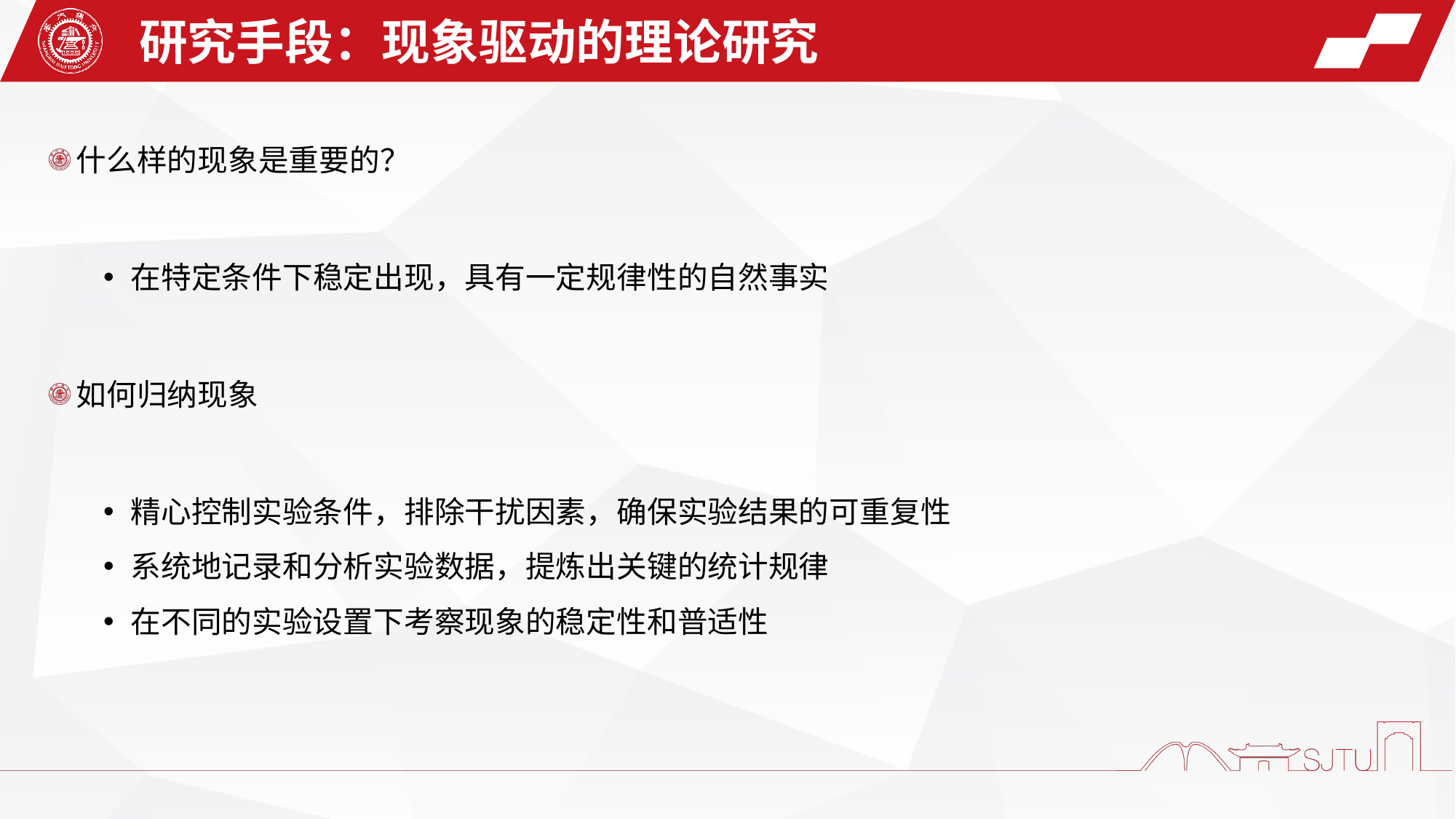

研究手段：现象驱动的理论研究
什么样的现象是重要的？

在特定条件下稳定出现，具有一定规律性的自然事实

如何归纳现象

精心控制实验条件，排除干扰因素，确保实验结果的可重复性
系统地记录和分析实验数据，提炼出关键的统计规律
在不同的实验设置下考察现象的稳定性和普适性